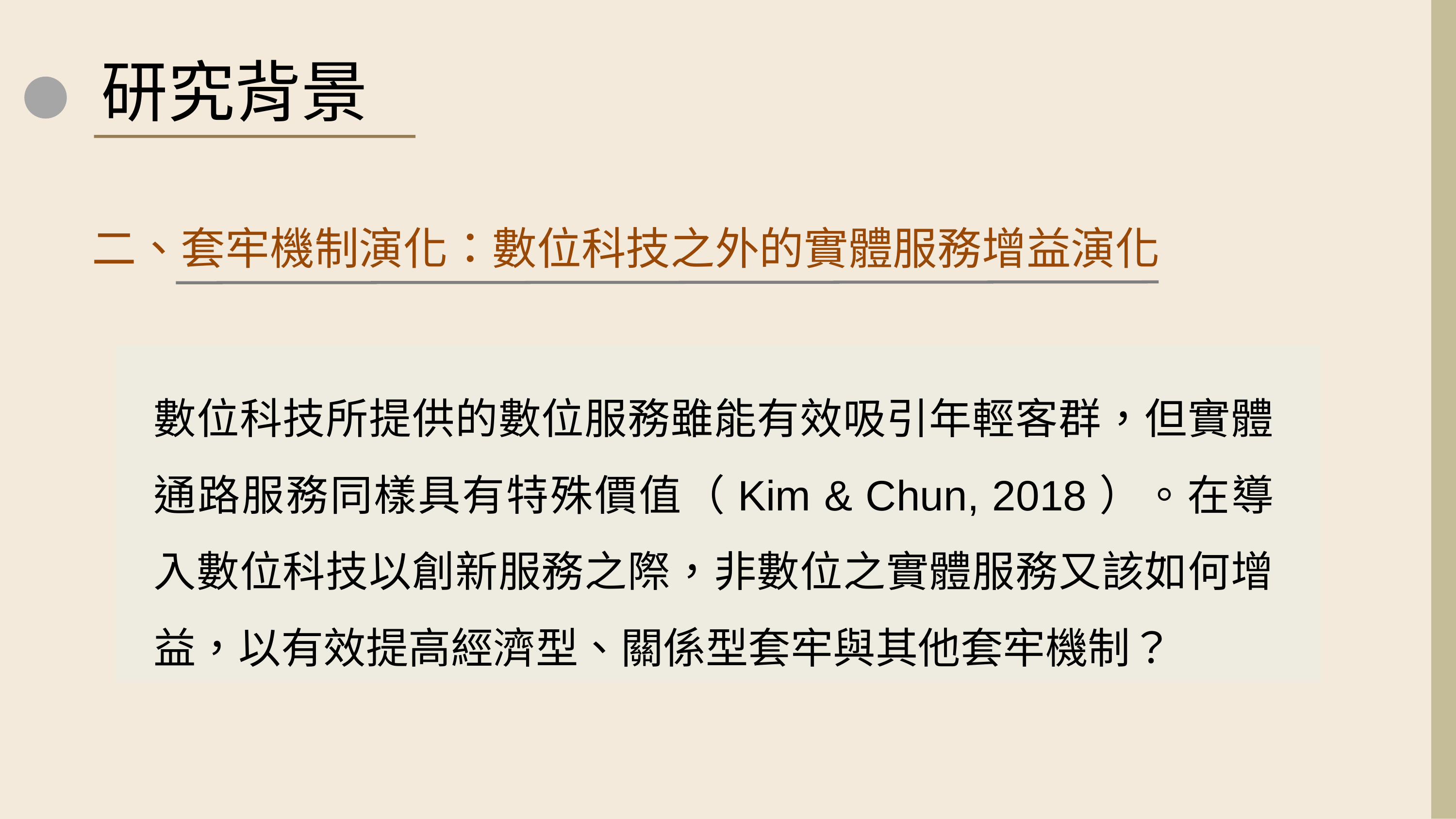

研究背景

二、套牢機制演化：數位科技之外的實體服務增益演化

數位科技所提供的數位服務雖能有效吸引年輕客群，但實體通路服務同樣具有特殊價值（Kim & Chun, 2018）。在導入數位科技以創新服務之際，非數位之實體服務又該如何增益，以有效提高經濟型、關係型套牢與其他套牢機制？